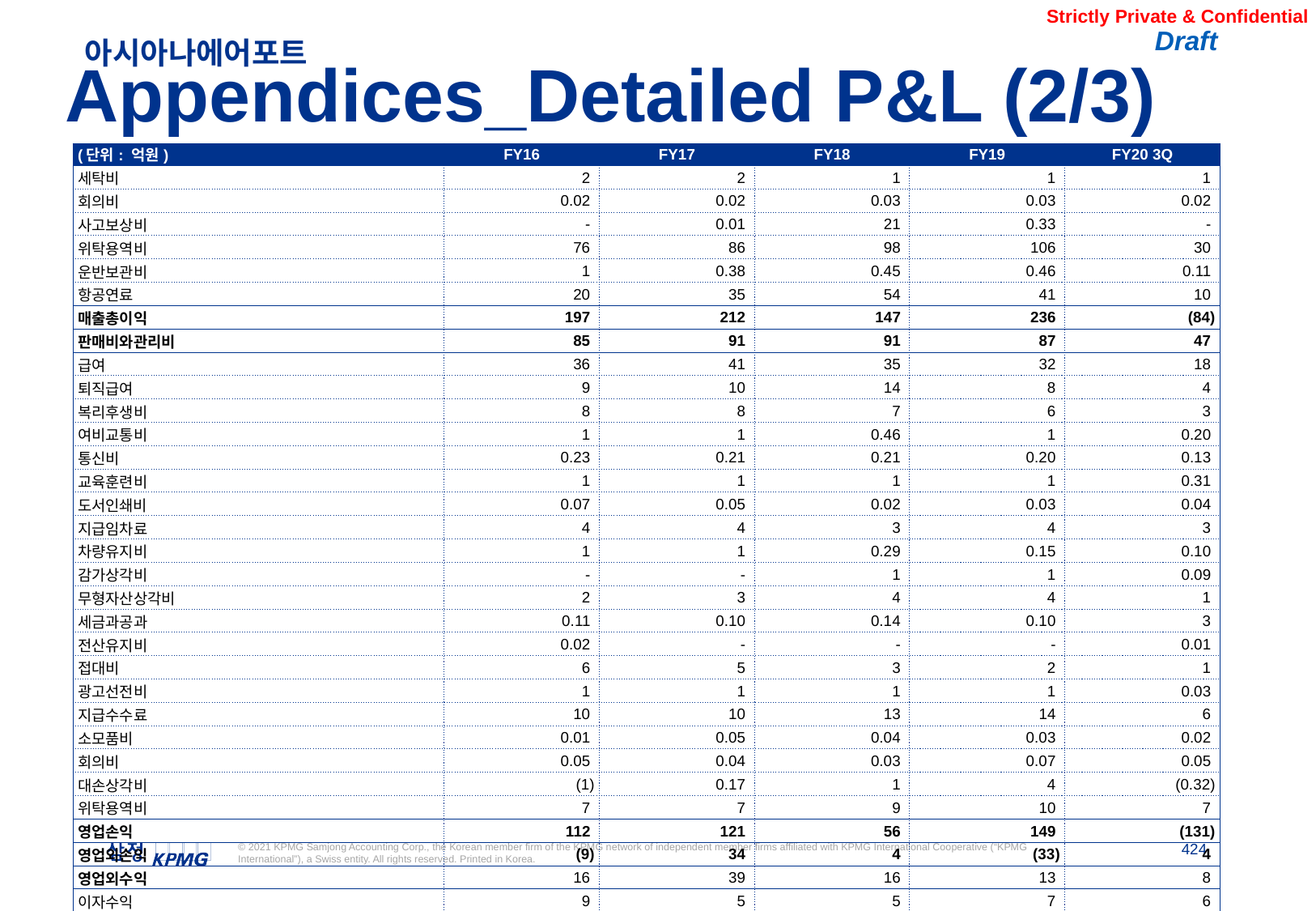

아시아나에어포트
Appendices_Detailed P&L (2/3)
| (단위: 억원) | FY16 | FY17 | FY18 | FY19 | FY20 3Q |
| --- | --- | --- | --- | --- | --- |
| 세탁비 | 2 | 2 | 1 | 1 | 1 |
| 회의비 | 0.02 | 0.02 | 0.03 | 0.03 | 0.02 |
| 사고보상비 | - | 0.01 | 21 | 0.33 | - |
| 위탁용역비 | 76 | 86 | 98 | 106 | 30 |
| 운반보관비 | 1 | 0.38 | 0.45 | 0.46 | 0.11 |
| 항공연료 | 20 | 35 | 54 | 41 | 10 |
| 매출총이익 | 197 | 212 | 147 | 236 | (84) |
| 판매비와관리비 | 85 | 91 | 91 | 87 | 47 |
| 급여 | 36 | 41 | 35 | 32 | 18 |
| 퇴직급여 | 9 | 10 | 14 | 8 | 4 |
| 복리후생비 | 8 | 8 | 7 | 6 | 3 |
| 여비교통비 | 1 | 1 | 0.46 | 1 | 0.20 |
| 통신비 | 0.23 | 0.21 | 0.21 | 0.20 | 0.13 |
| 교육훈련비 | 1 | 1 | 1 | 1 | 0.31 |
| 도서인쇄비 | 0.07 | 0.05 | 0.02 | 0.03 | 0.04 |
| 지급임차료 | 4 | 4 | 3 | 4 | 3 |
| 차량유지비 | 1 | 1 | 0.29 | 0.15 | 0.10 |
| 감가상각비 | - | - | 1 | 1 | 0.09 |
| 무형자산상각비 | 2 | 3 | 4 | 4 | 1 |
| 세금과공과 | 0.11 | 0.10 | 0.14 | 0.10 | 3 |
| 전산유지비 | 0.02 | - | - | - | 0.01 |
| 접대비 | 6 | 5 | 3 | 2 | 1 |
| 광고선전비 | 1 | 1 | 1 | 1 | 0.03 |
| 지급수수료 | 10 | 10 | 13 | 14 | 6 |
| 소모품비 | 0.01 | 0.05 | 0.04 | 0.03 | 0.02 |
| 회의비 | 0.05 | 0.04 | 0.03 | 0.07 | 0.05 |
| 대손상각비 | (1) | 0.17 | 1 | 4 | (0.32) |
| 위탁용역비 | 7 | 7 | 9 | 10 | 7 |
| 영업손익 | 112 | 121 | 56 | 149 | (131) |
| 영업외손익 | (9) | 34 | 4 | (33) | 4 |
| 영업외수익 | 16 | 39 | 16 | 13 | 8 |
| 이자수익 | 9 | 5 | 5 | 7 | 6 |
| 외화환산이익 | 0.12 | - | 0.21 | 0.08 | 0.04 |
| 기타의대손충당금환입 | 0.01 | - | 0.00 | - | 0.00 |